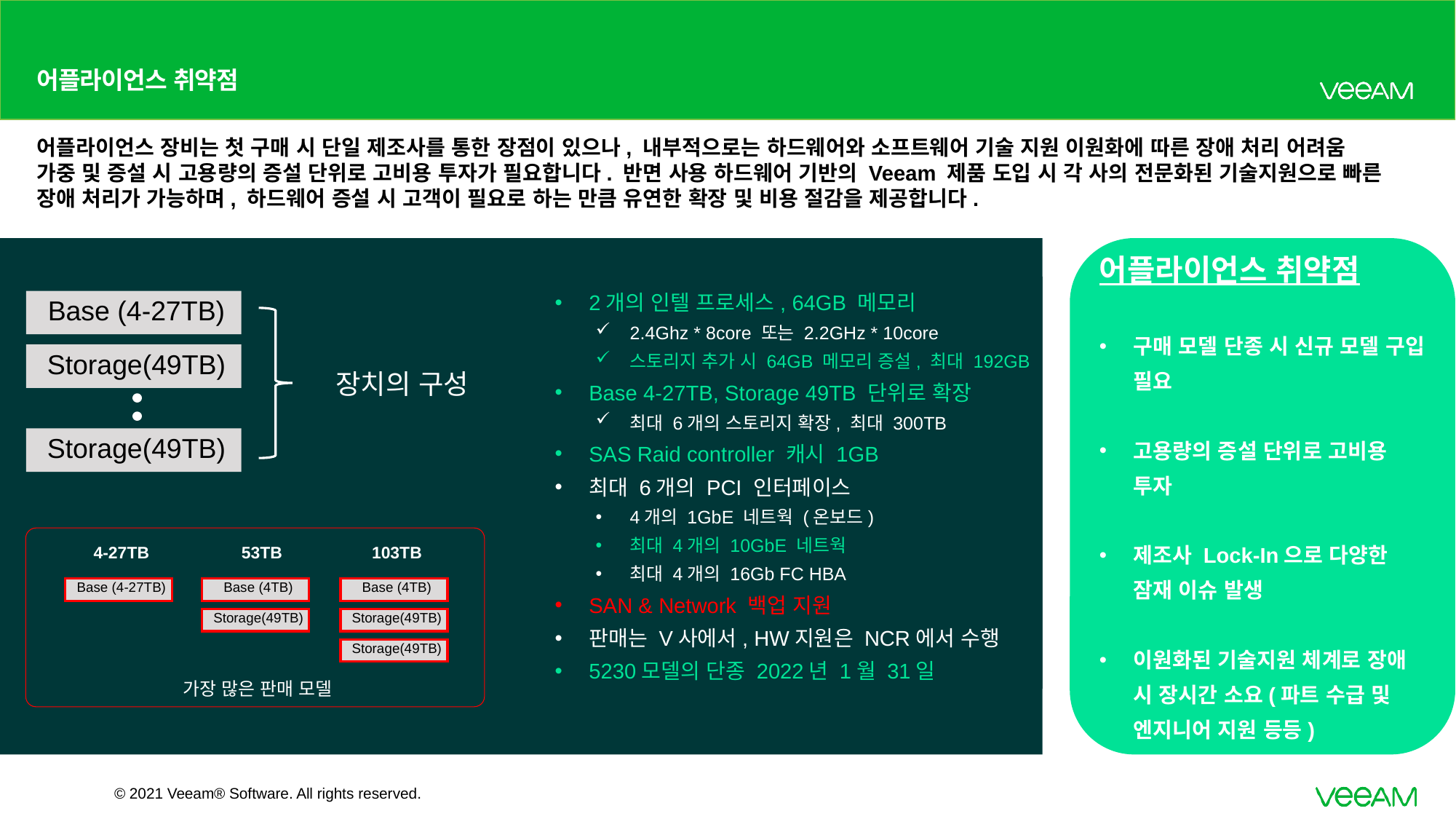

# 어플라이언스 취약점
어플라이언스 장비는 첫 구매 시 단일 제조사를 통한 장점이 있으나, 내부적으로는 하드웨어와 소프트웨어 기술 지원 이원화에 따른 장애 처리 어려움 가중 및 증설 시 고용량의 증설 단위로 고비용 투자가 필요합니다. 반면 사용 하드웨어 기반의 Veeam 제품 도입 시 각 사의 전문화된 기술지원으로 빠른 장애 처리가 가능하며, 하드웨어 증설 시 고객이 필요로 하는 만큼 유연한 확장 및 비용 절감을 제공합니다.

어플라이언스 취약점

구매 모델 단종 시 신규 모델 구입 필요

고용량의 증설 단위로 고비용 투자

제조사 Lock-In으로 다양한 잠재 이슈 발생

이원화된 기술지원 체계로 장애 시 장시간 소요(파트 수급 및 엔지니어 지원 등등)
2개의 인텔 프로세스, 64GB 메모리
2.4Ghz * 8core 또는 2.2GHz * 10core
스토리지 추가 시 64GB 메모리 증설, 최대 192GB
Base 4-27TB, Storage 49TB 단위로 확장
최대 6개의 스토리지 확장, 최대 300TB
SAS Raid controller 캐시 1GB
최대 6개의 PCI 인터페이스
4개의 1GbE 네트웍 (온보드)
최대 4개의 10GbE 네트웍
최대 4개의 16Gb FC HBA
SAN & Network 백업 지원
판매는 V사에서, HW지원은 NCR에서 수행
5230모델의 단종 2022년 1월 31일
2개의 인텔 프로세스, 64GB 메모리
2.4Ghz * 8core 또는 2.2GHz * 10core
스토리지 추가 시 64GB 메모리 증설, 최대 192GB
Base 4-27TB, Storage 49TB 단위로 확장
최대 6개의 스토리지 확장, 최대 300TB
SAS Raid controller 캐시 1GB
최대 6개의 PCI 인터페이스
4개의 1GbE 네트웍 (온보드)
최대 4개의 10GbE 네트웍
최대 4개의 16Gb FC HBA
SAN & Network 백업 지원
판매는 V사에서, HW지원은 NCR에서 수행
5230모델의 단종 2022년 1월 31일
Base (4-27TB)

Storage(49TB)
장치의 구성
Storage(49TB)
가장 많은 판매 모델
4-27TB
53TB
103TB
Base (4-27TB)
Base (4TB)
Base (4TB)
Storage(49TB)
Storage(49TB)
Storage(49TB)